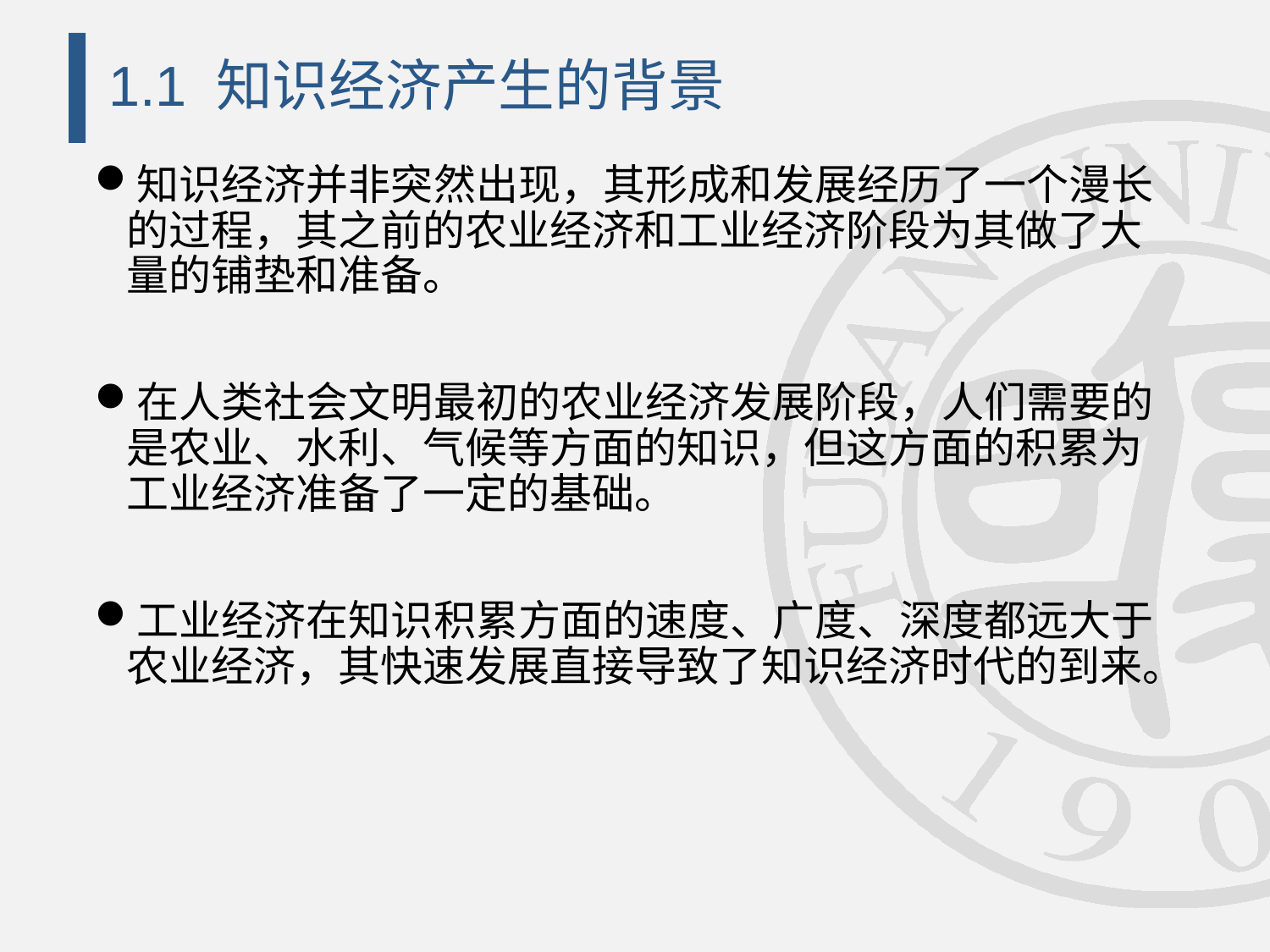

# 1.1 知识经济产生的背景
知识经济并非突然出现，其形成和发展经历了一个漫长的过程，其之前的农业经济和工业经济阶段为其做了大量的铺垫和准备。

在人类社会文明最初的农业经济发展阶段，人们需要的是农业、水利、气候等方面的知识，但这方面的积累为工业经济准备了一定的基础。

工业经济在知识积累方面的速度、广度、深度都远大于农业经济，其快速发展直接导致了知识经济时代的到来。